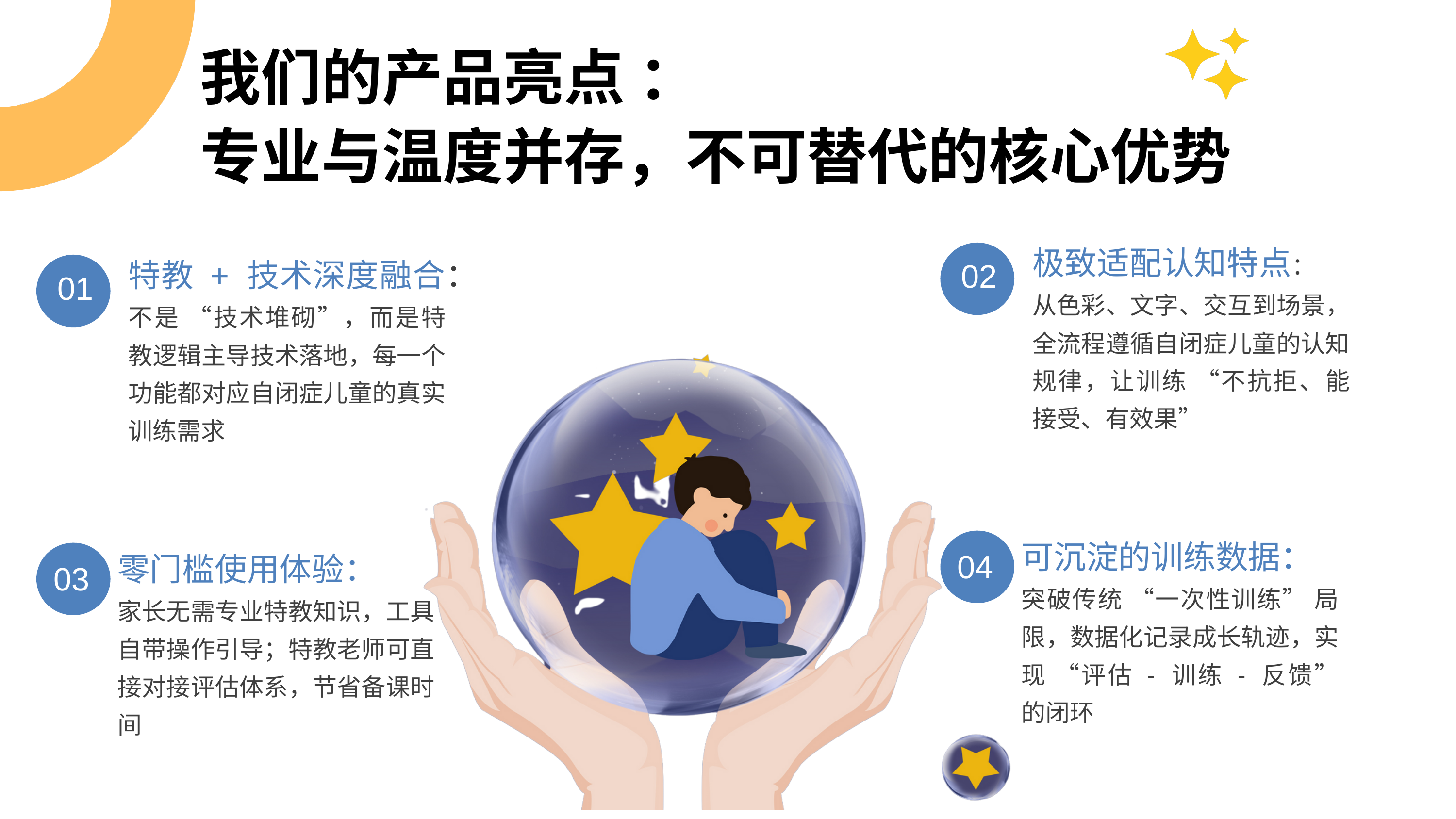

我们的产品亮点 ：
专业与温度并存，不可替代的核心优势

极致适配认知特点：
从色彩、文字、交互到场景，全流程遵循自闭症儿童的认知规律，让训练 “不抗拒、能接受、有效果”

02
可沉淀的训练数据：
突破传统 “一次性训练” 局限，数据化记录成长轨迹，实现 “评估 - 训练 - 反馈” 的闭环

04
特教 + 技术深度融合：
不是 “技术堆砌”，而是特教逻辑主导技术落地，每一个功能都对应自闭症儿童的真实训练需求

01
零门槛使用体验：
家长无需专业特教知识，工具自带操作引导；特教老师可直接对接评估体系，节省备课时间

03